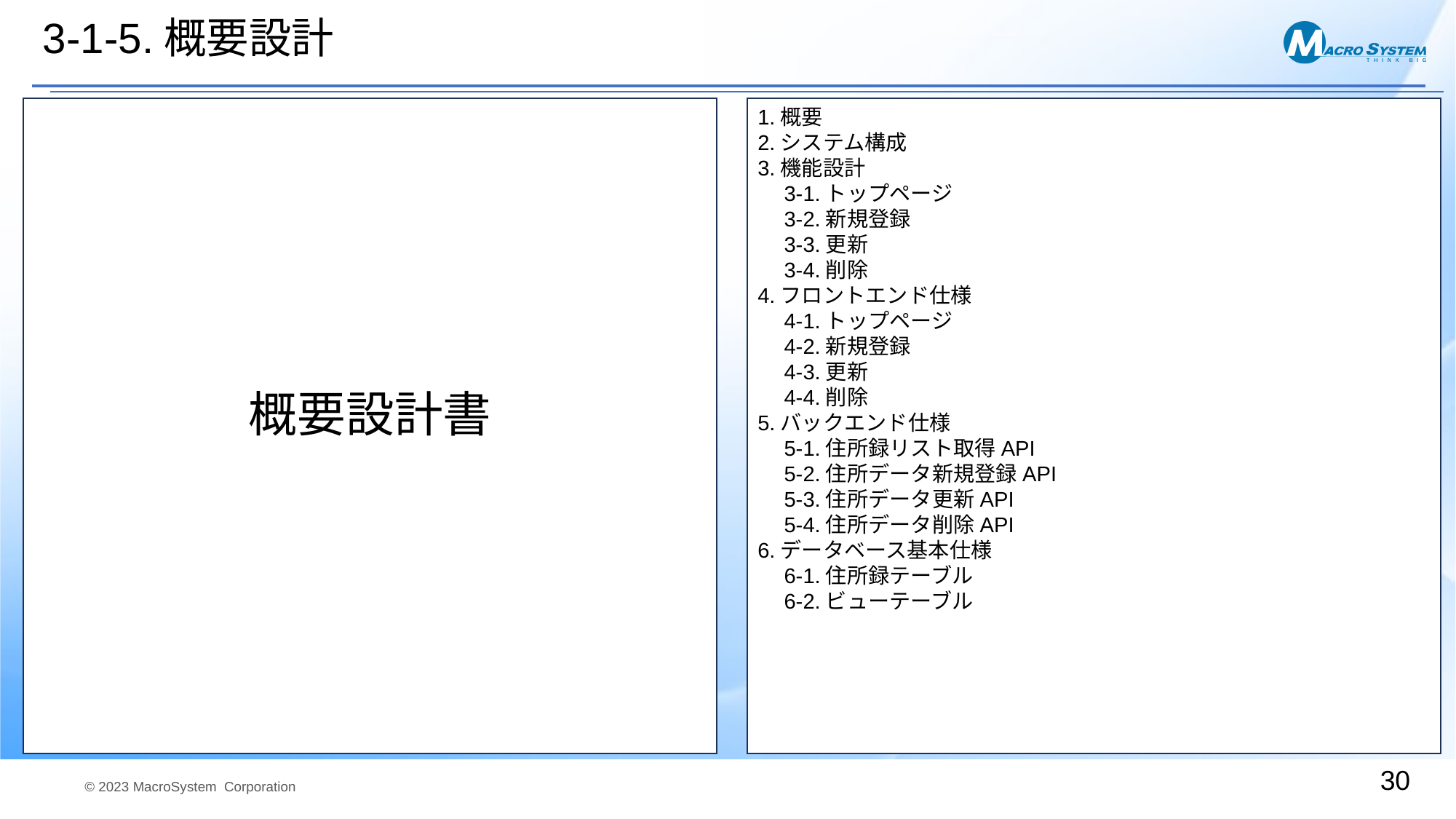

# 3-1-5.概要設計

概要設計書
1.概要
2.システム構成
3.機能設計
　3-1.トップページ
　3-2.新規登録
　3-3.更新
　3-4.削除
4.フロントエンド仕様
　4-1.トップページ
　4-2.新規登録
　4-3.更新
　4-4.削除
5.バックエンド仕様
　5-1.住所録リスト取得API
　5-2.住所データ新規登録API
　5-3.住所データ更新API
　5-4.住所データ削除API
6.データベース基本仕様
　6-1.住所録テーブル
　6-2.ビューテーブル